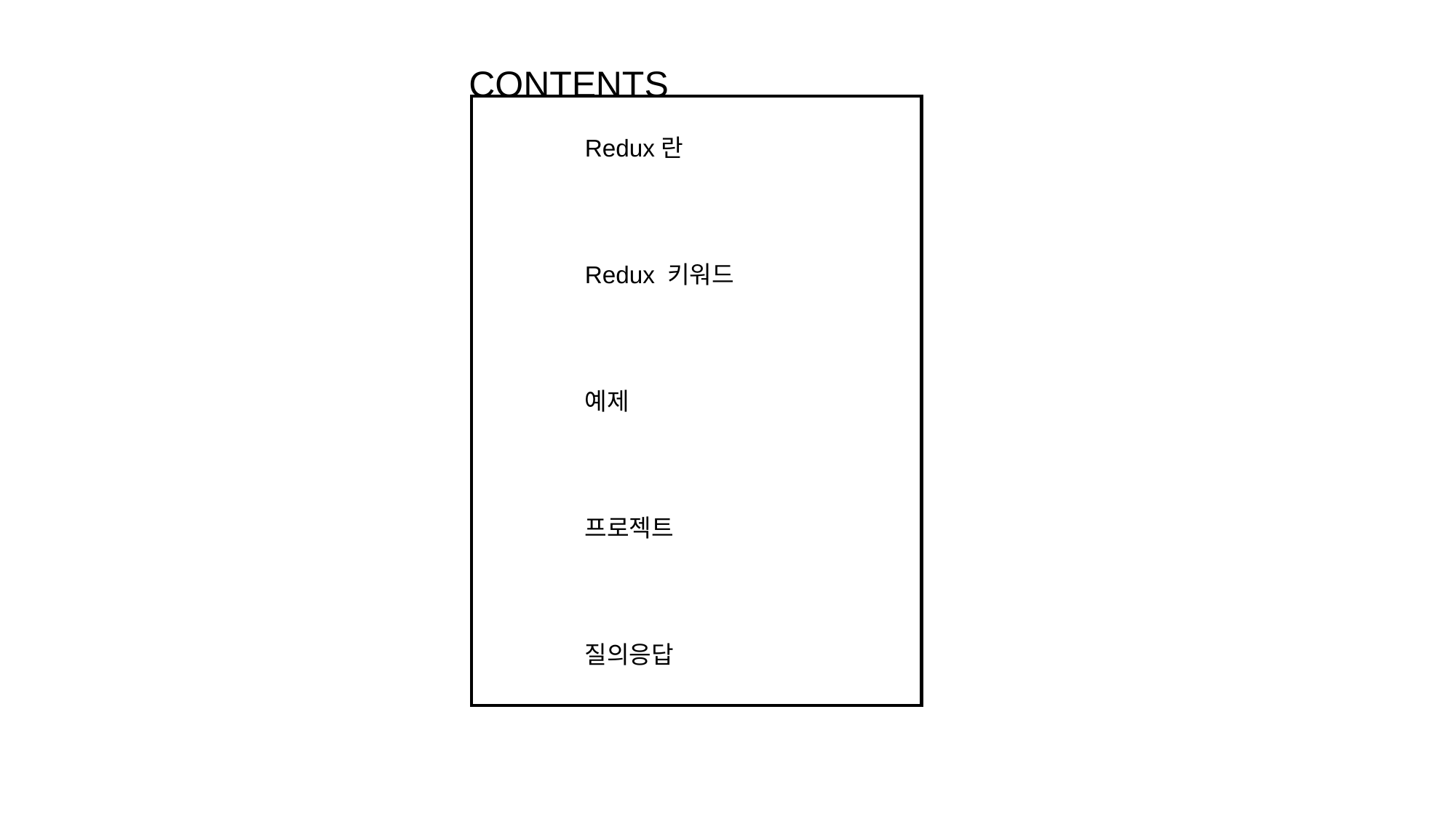

CONTENTS

Redux란
Redux 키워드
예제
프로젝트
질의응답